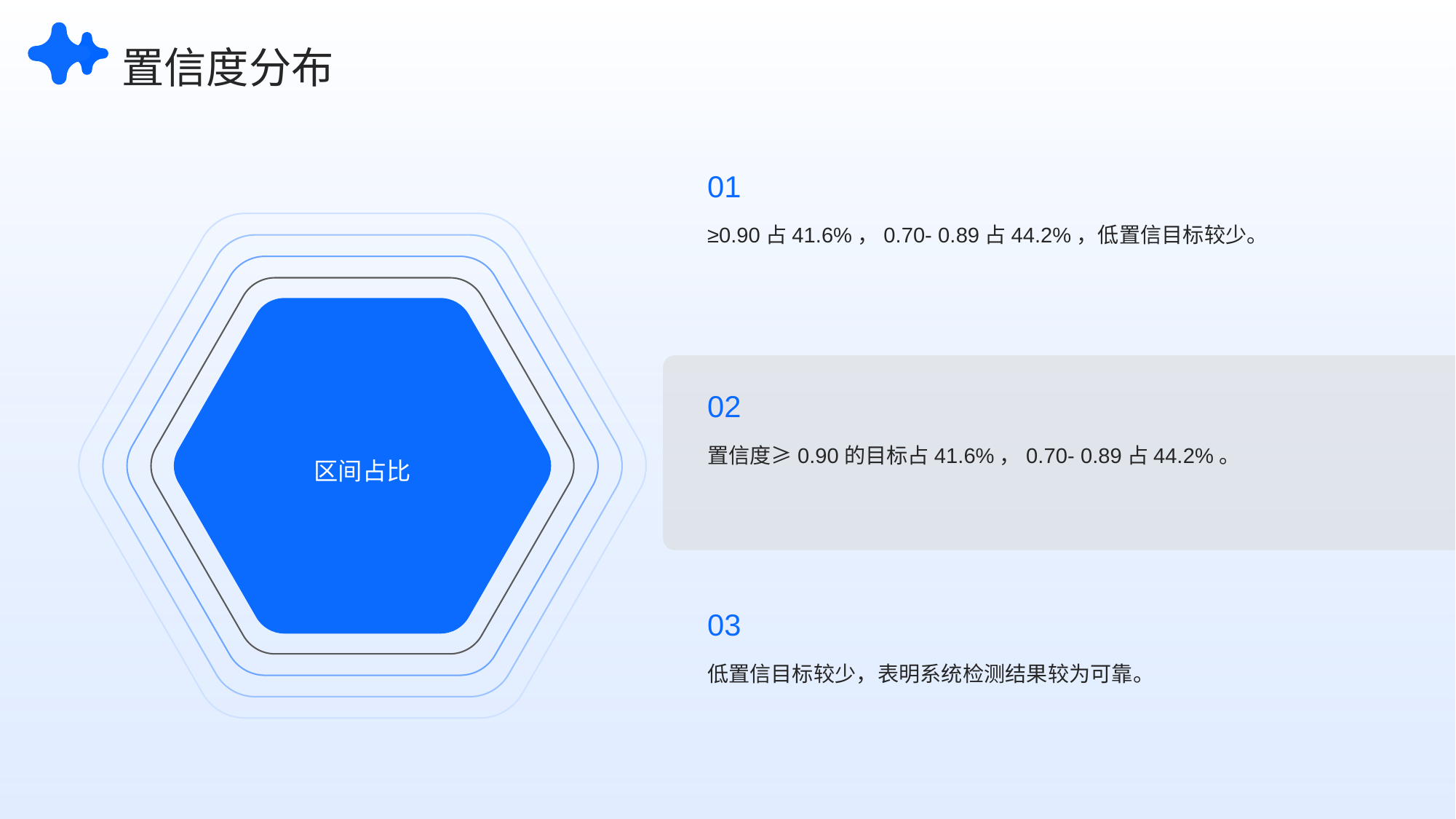

置信度分布

01
≥0.90占41.6%，0.70- 0.89占44.2%，低置信目标较少。

02
区间占比
置信度≥0.90的目标占41.6%，0.70- 0.89占44.2%。
03
低置信目标较少，表明系统检测结果较为可靠。